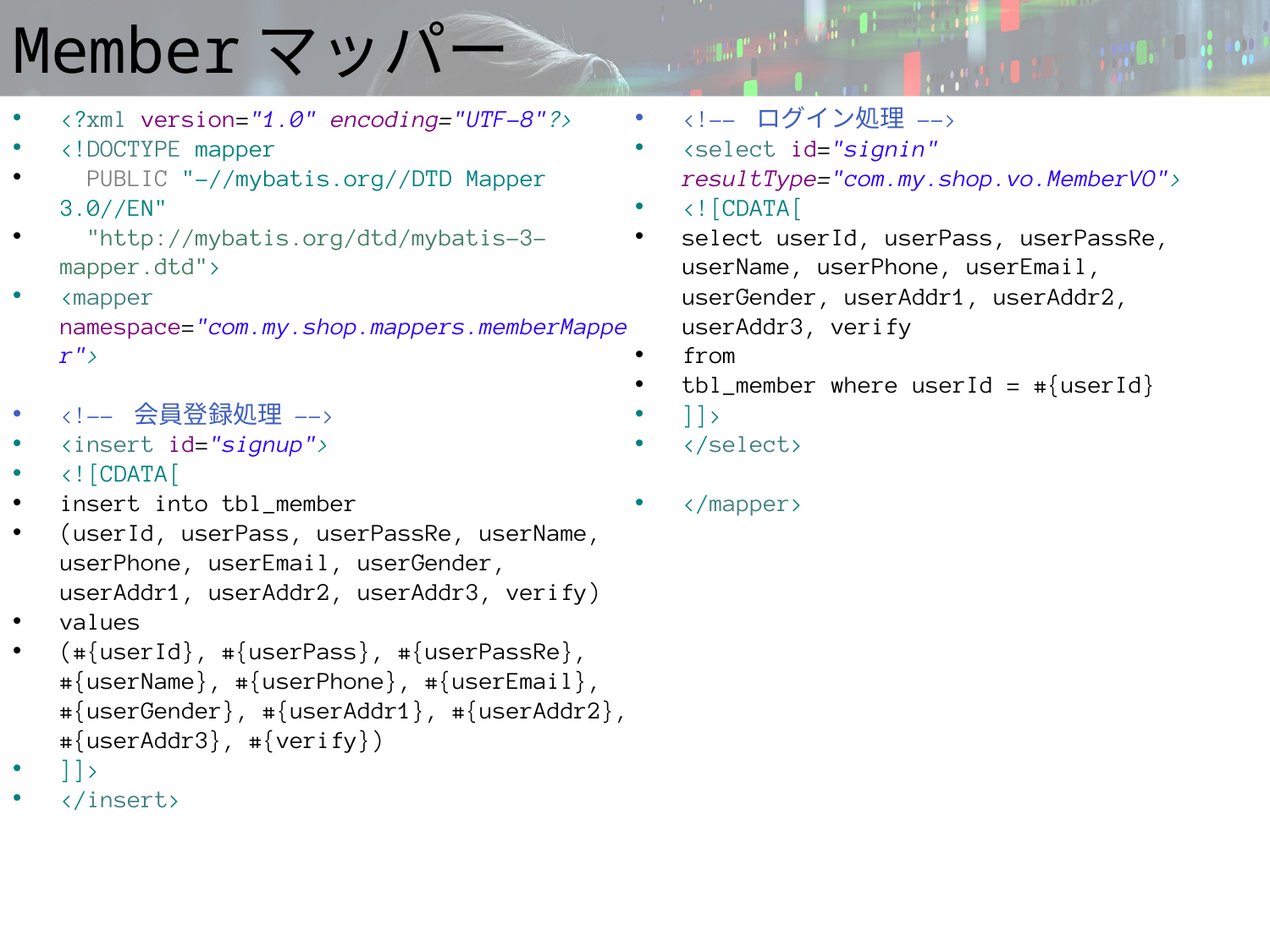

# Memberマッパー
<?xml version="1.0" encoding="UTF-8"?>
<!DOCTYPE mapper
  PUBLIC "-//mybatis.org//DTD Mapper 3.0//EN"
  "http://mybatis.org/dtd/mybatis-3-mapper.dtd">
<mapper namespace="com.my.shop.mappers.memberMapper">

<!-- 会員登録処理 -->
<insert id="signup">
<![CDATA[
insert into tbl_member
(userId, userPass, userPassRe, userName, userPhone, userEmail, userGender, userAddr1, userAddr2, userAddr3, verify)
values
(#{userId}, #{userPass}, #{userPassRe}, #{userName}, #{userPhone}, #{userEmail}, #{userGender}, #{userAddr1}, #{userAddr2}, #{userAddr3}, #{verify})
]]>
</insert>

<!-- ログイン処理 -->
<select id="signin" resultType="com.my.shop.vo.MemberVO">
<![CDATA[
select userId, userPass, userPassRe, userName, userPhone, userEmail, userGender, userAddr1, userAddr2, userAddr3, verify
from
tbl_member where userId = #{userId}
]]>
</select>

</mapper>